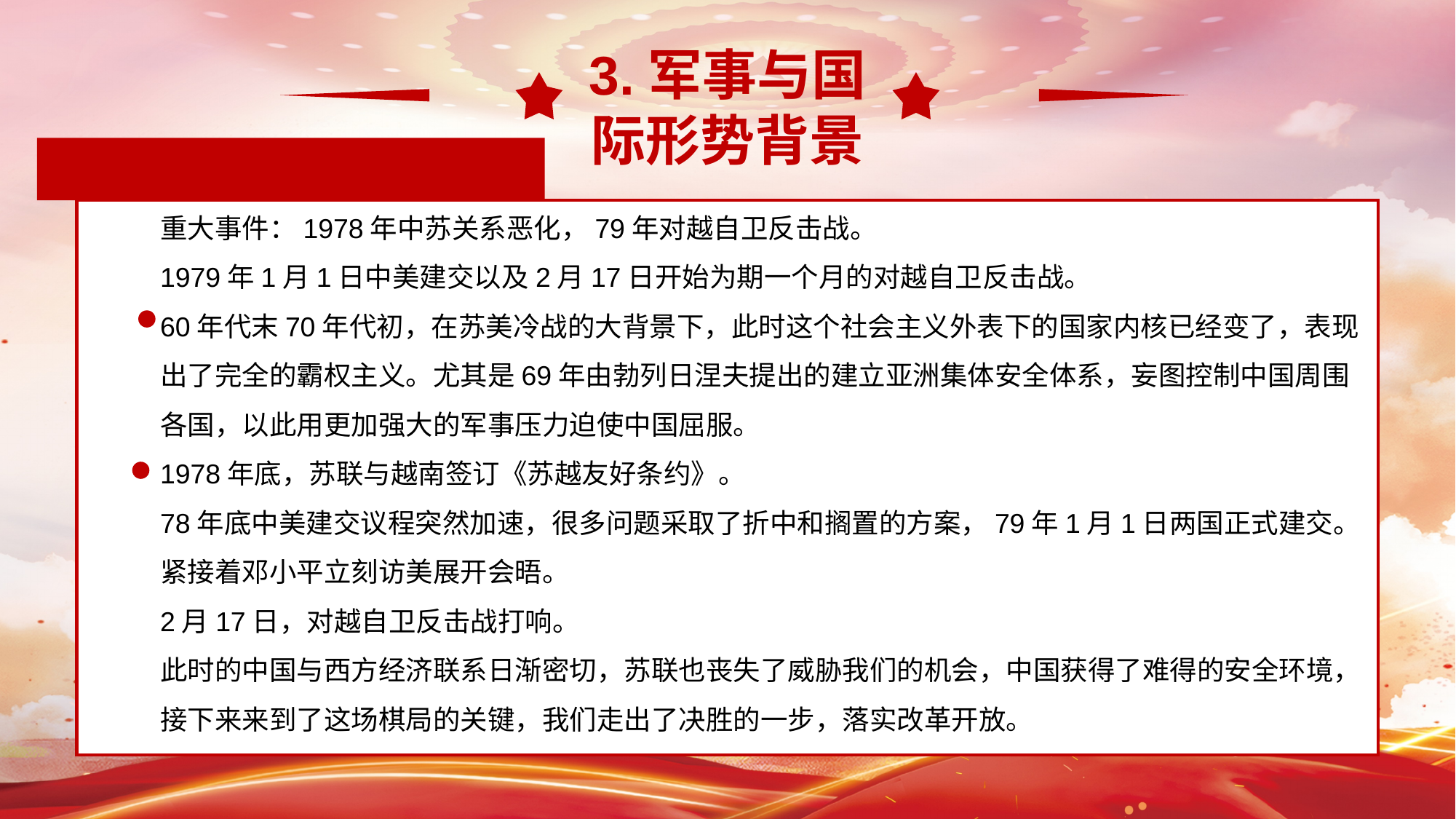

3.军事与国际形势背景

重大事件：1978年中苏关系恶化，79年对越自卫反击战。
1979年1月1日中美建交以及2月17日开始为期一个月的对越自卫反击战。
60年代末70年代初，在苏美冷战的大背景下，此时这个社会主义外表下的国家内核已经变了，表现出了完全的霸权主义。尤其是69年由勃列日涅夫提出的建立亚洲集体安全体系，妄图控制中国周围各国，以此用更加强大的军事压力迫使中国屈服。
1978年底，苏联与越南签订《苏越友好条约》。
78年底中美建交议程突然加速，很多问题采取了折中和搁置的方案，79年1月1日两国正式建交。紧接着邓小平立刻访美展开会晤。
2月17日，对越自卫反击战打响。
此时的中国与西方经济联系日渐密切，苏联也丧失了威胁我们的机会，中国获得了难得的安全环境，接下来来到了这场棋局的关键，我们走出了决胜的一步，落实改革开放。